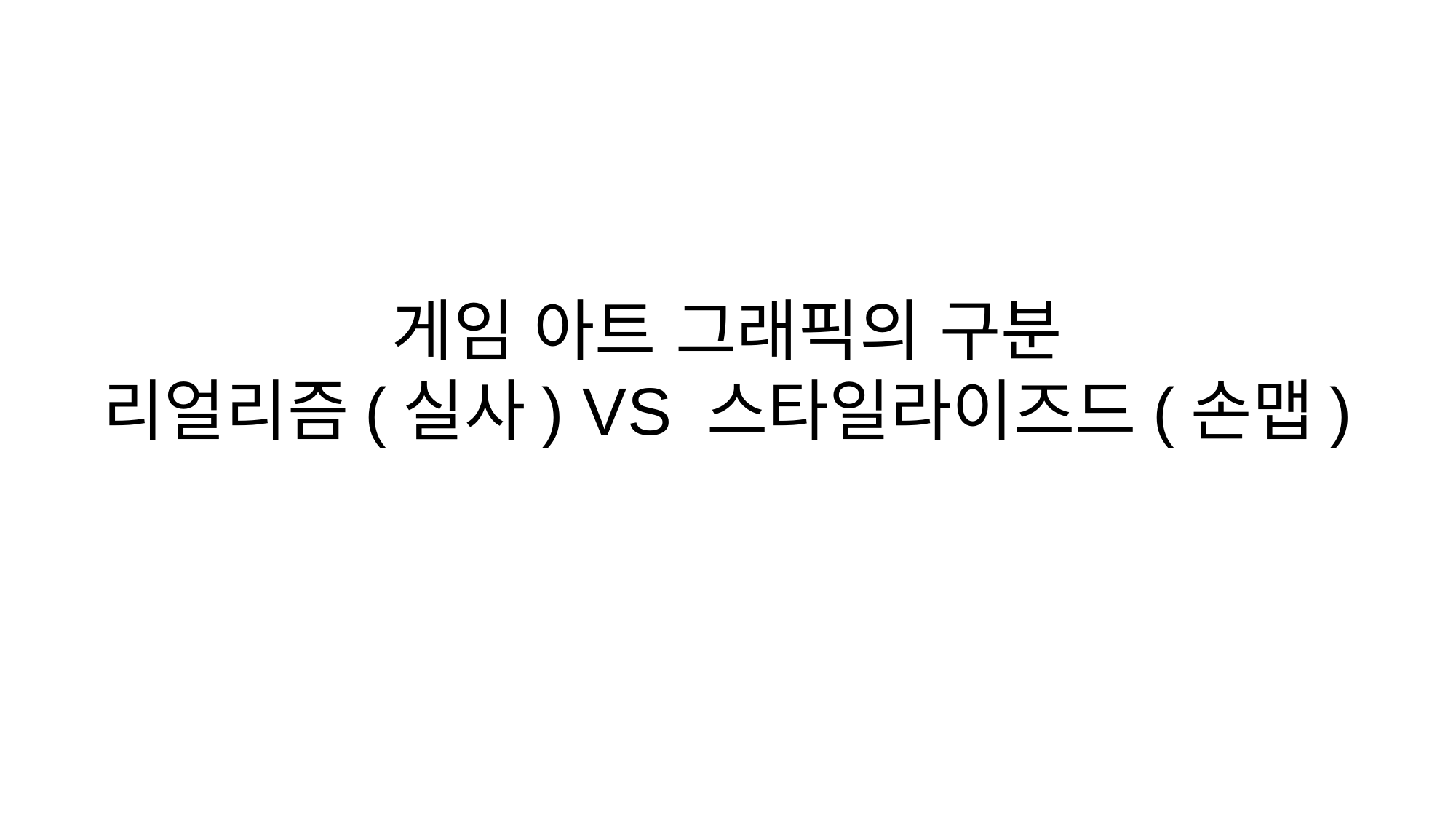

게임 아트 그래픽의 구분
리얼리즘(실사) VS 스타일라이즈드(손맵)